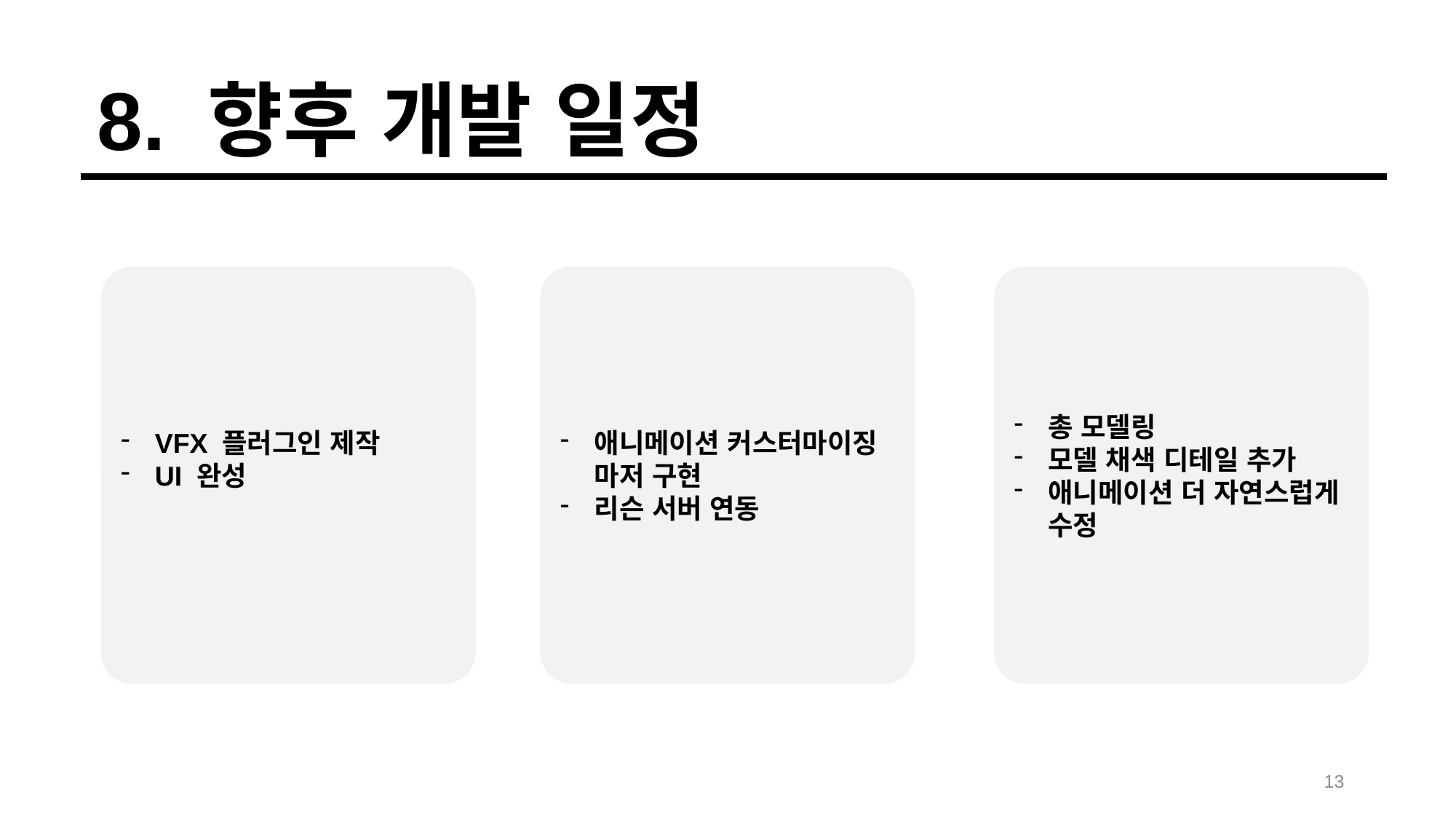

8. 향후 개발 일정
VFX 플러그인 제작
UI 완성

애니메이션 커스터마이징 마저 구현
리슨 서버 연동
총 모델링
모델 채색 디테일 추가
애니메이션 더 자연스럽게 수정
13